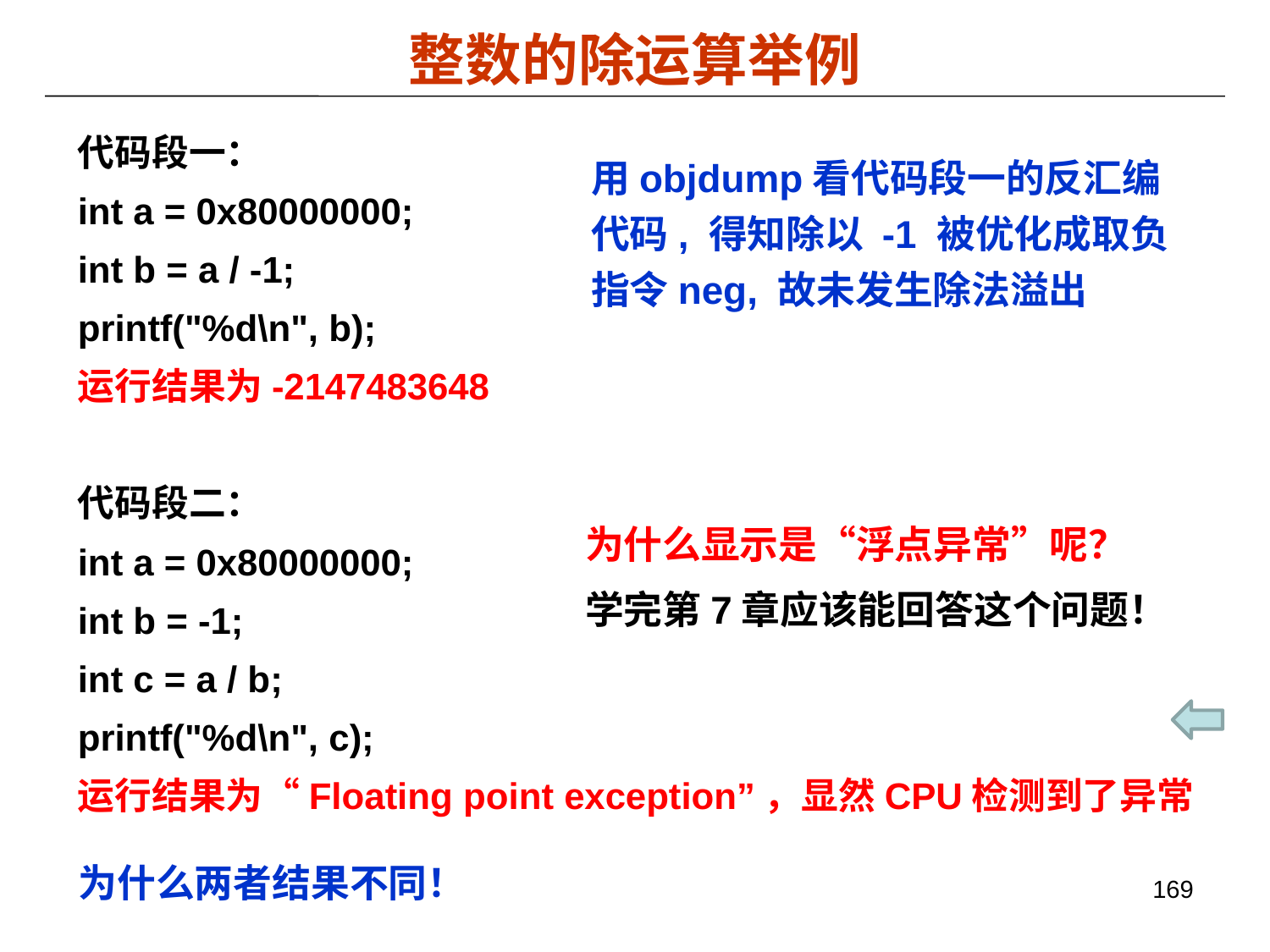

# 整数的除运算举例
代码段一：
int a = 0x80000000;
int b = a / -1;
printf("%d\n", b);
运行结果为-2147483648

代码段二：
int a = 0x80000000;
int b = -1;
int c = a / b;
printf("%d\n", c);
运行结果为“Floating point exception”，显然CPU检测到了异常
用objdump看代码段一的反汇编代码, 得知除以 -1 被优化成取负指令neg, 故未发生除法溢出
为什么显示是“浮点异常”呢？
学完第7章应该能回答这个问题！

为什么两者结果不同！
169